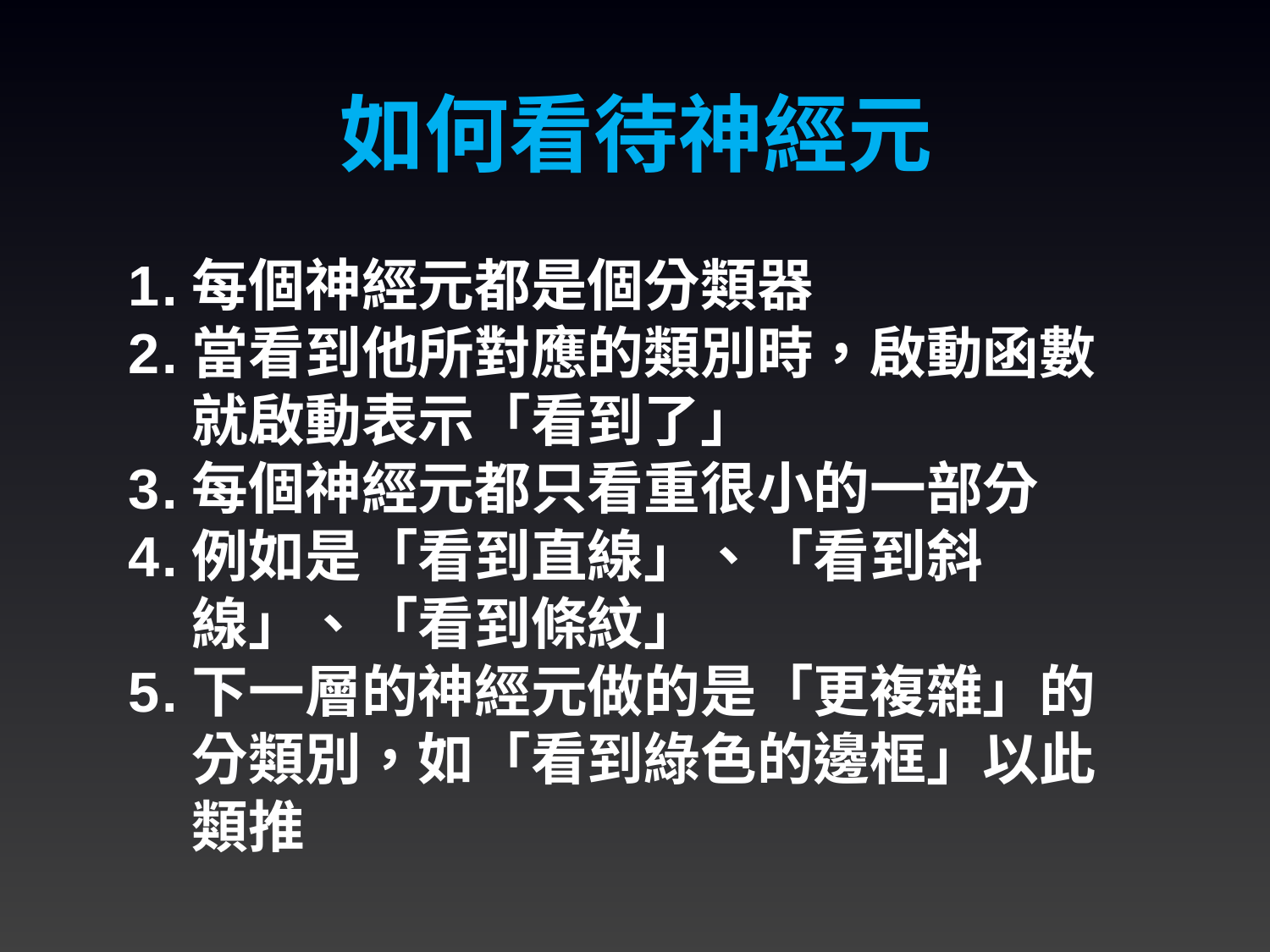

# 如何看待神經元
每個神經元都是個分類器
當看到他所對應的類別時，啟動函數就啟動表示「看到了」
每個神經元都只看重很小的一部分
例如是「看到直線」、「看到斜線」、「看到條紋」
下一層的神經元做的是「更複雜」的分類別，如「看到綠色的邊框」以此類推